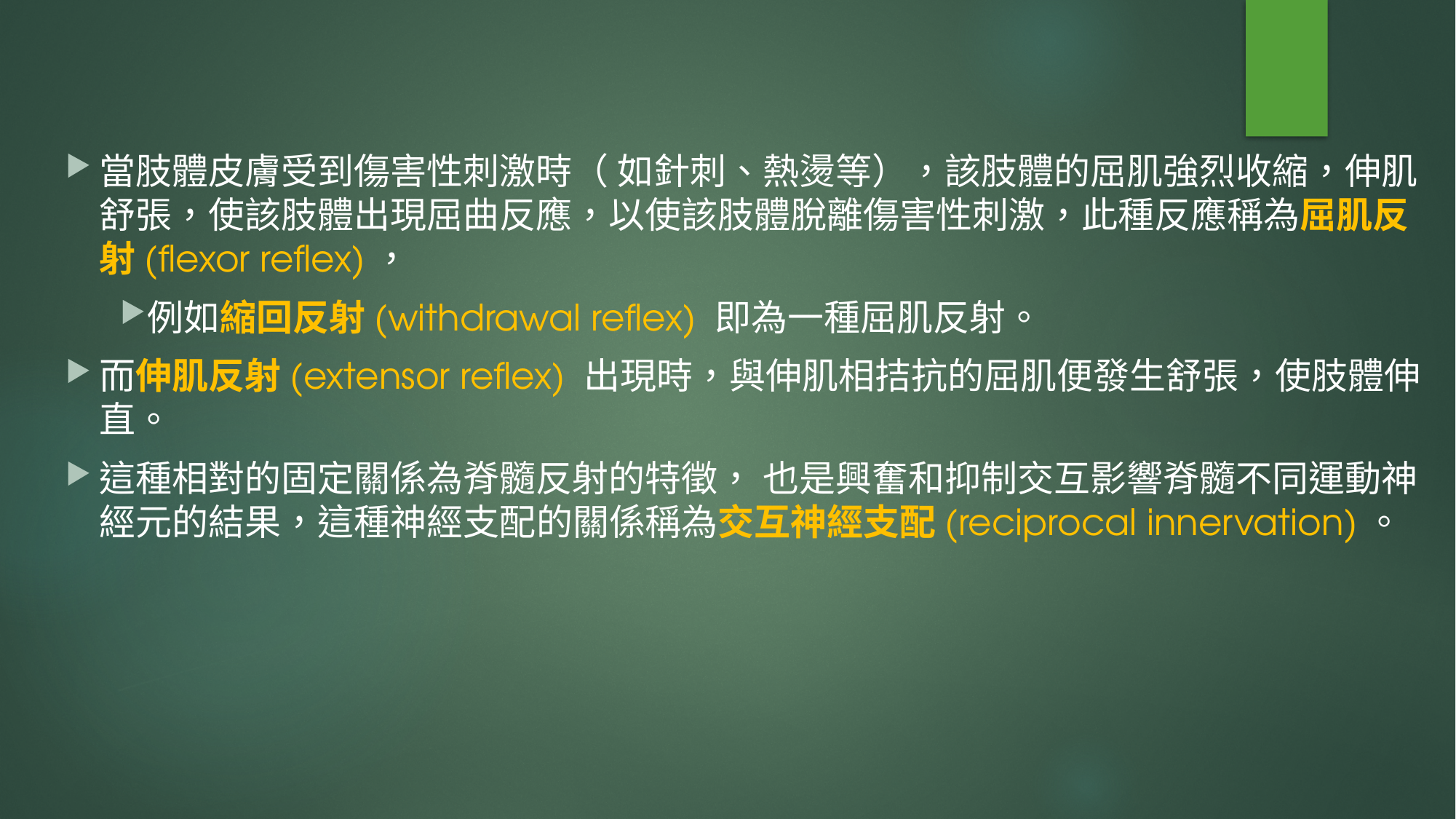

當肢體皮膚受到傷害性刺激時（ 如針刺、熱燙等），該肢體的屈肌強烈收縮，伸肌舒張，使該肢體出現屈曲反應，以使該肢體脫離傷害性刺激，此種反應稱為屈肌反射(flexor reflex)，
例如縮回反射(withdrawal reflex) 即為一種屈肌反射。
而伸肌反射(extensor reflex) 出現時，與伸肌相拮抗的屈肌便發生舒張，使肢體伸直。
這種相對的固定關係為脊髓反射的特徵， 也是興奮和抑制交互影響脊髓不同運動神經元的結果，這種神經支配的關係稱為交互神經支配(reciprocal innervation)。